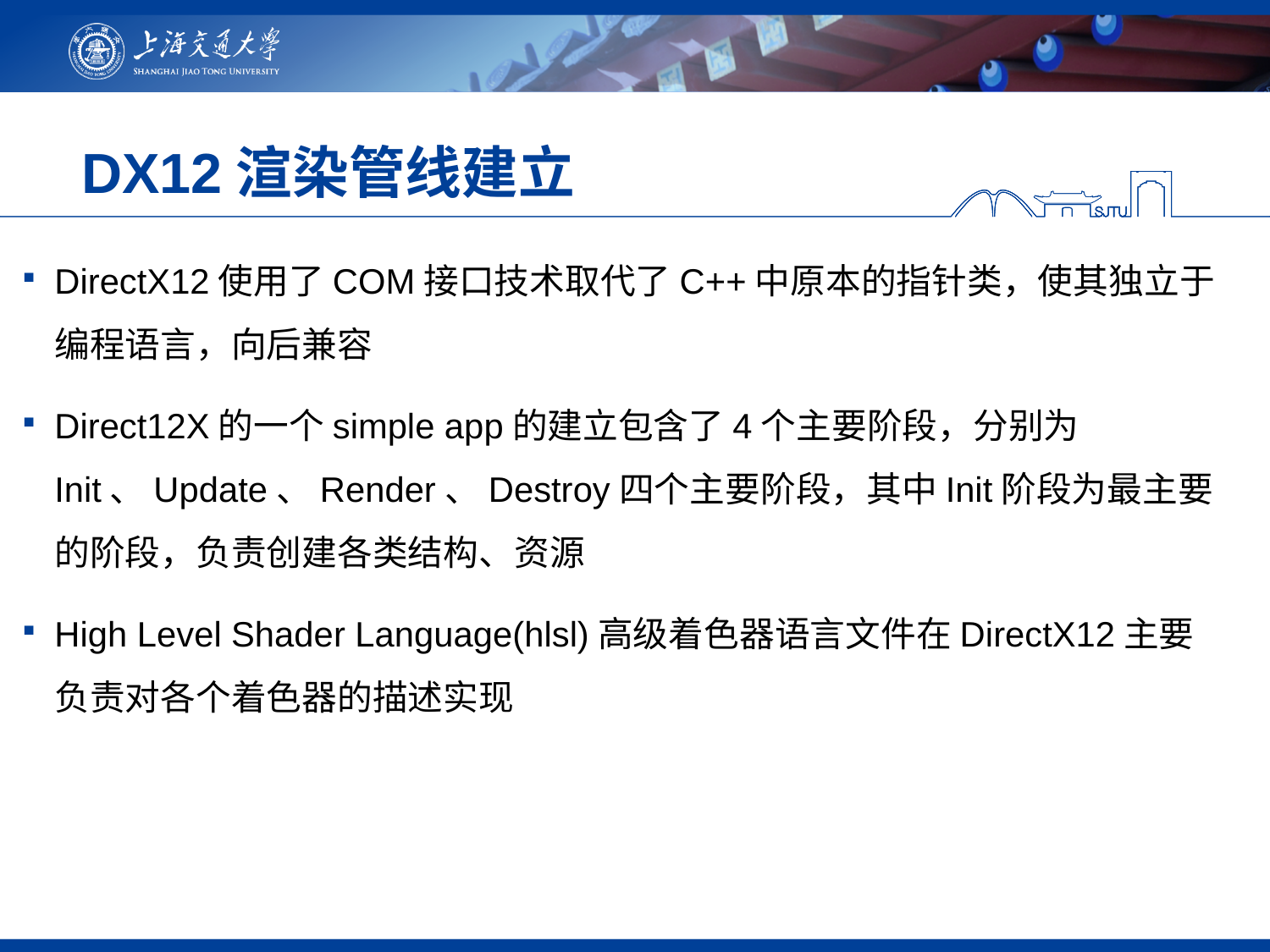

# DX12渲染管线建立
DirectX12使用了COM接口技术取代了C++中原本的指针类，使其独立于编程语言，向后兼容
Direct12X的一个simple app的建立包含了4个主要阶段，分别为Init、Update、Render、Destroy四个主要阶段，其中Init阶段为最主要的阶段，负责创建各类结构、资源
High Level Shader Language(hlsl)高级着色器语言文件在DirectX12主要负责对各个着色器的描述实现